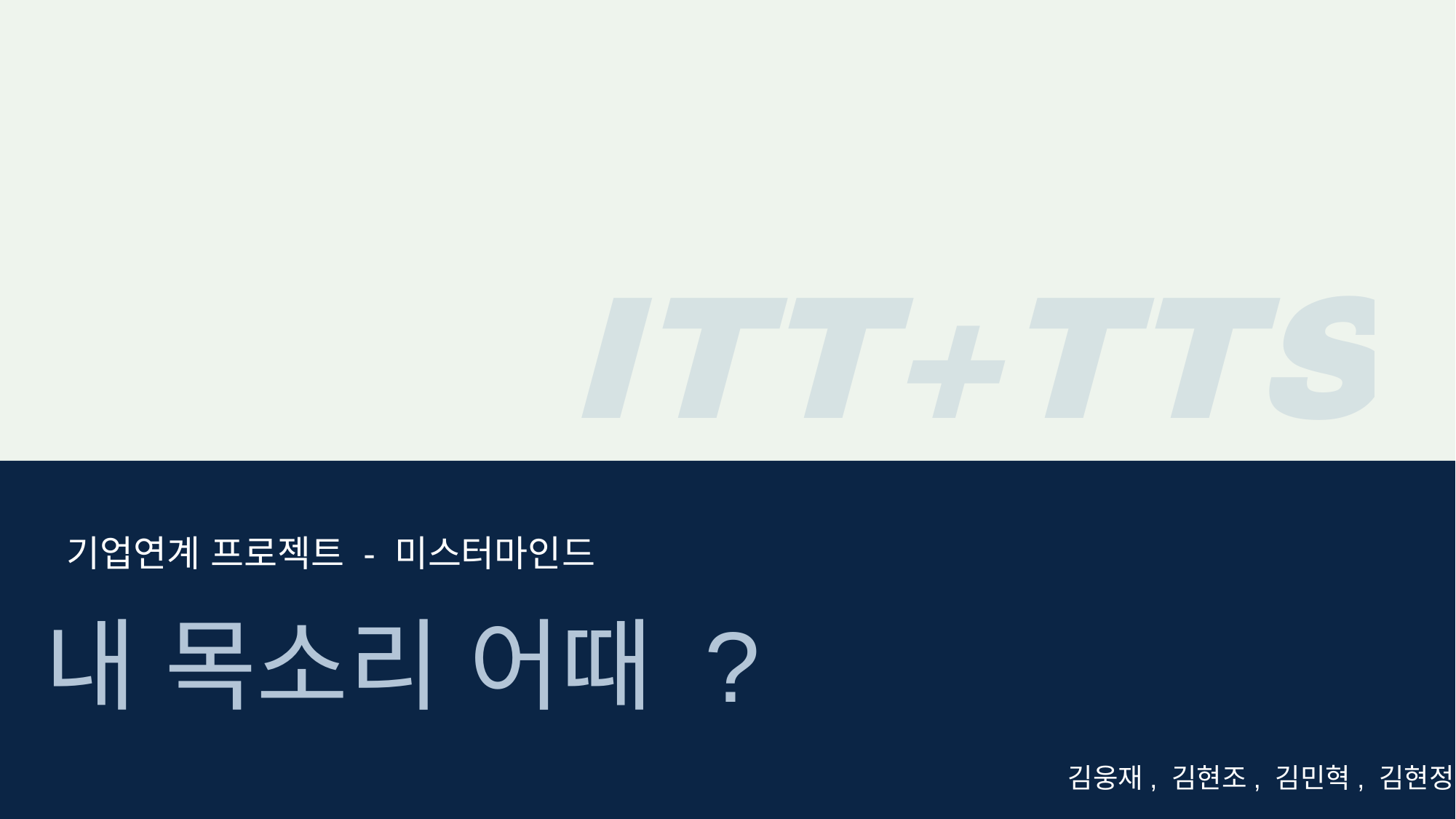

ITT+TTS

기업연계 프로젝트 - 미스터마인드
내 목소리 어때 ?
김웅재, 김현조, 김민혁, 김현정